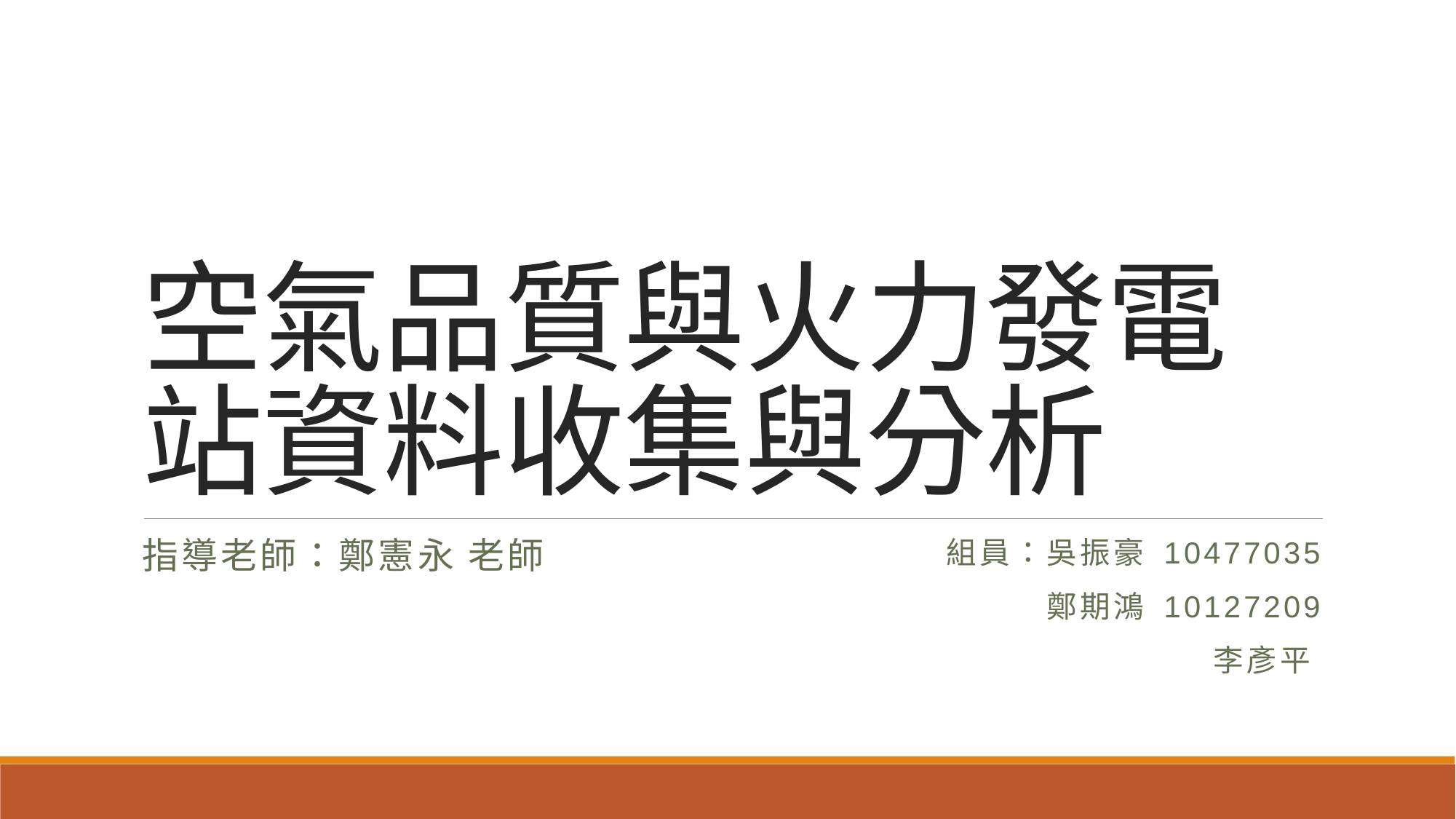

# 空氣品質與火力發電站資料收集與分析
指導老師：鄭憲永 老師
組員：吳振豪 10477035
 	鄭期鴻 10127209
李彥平